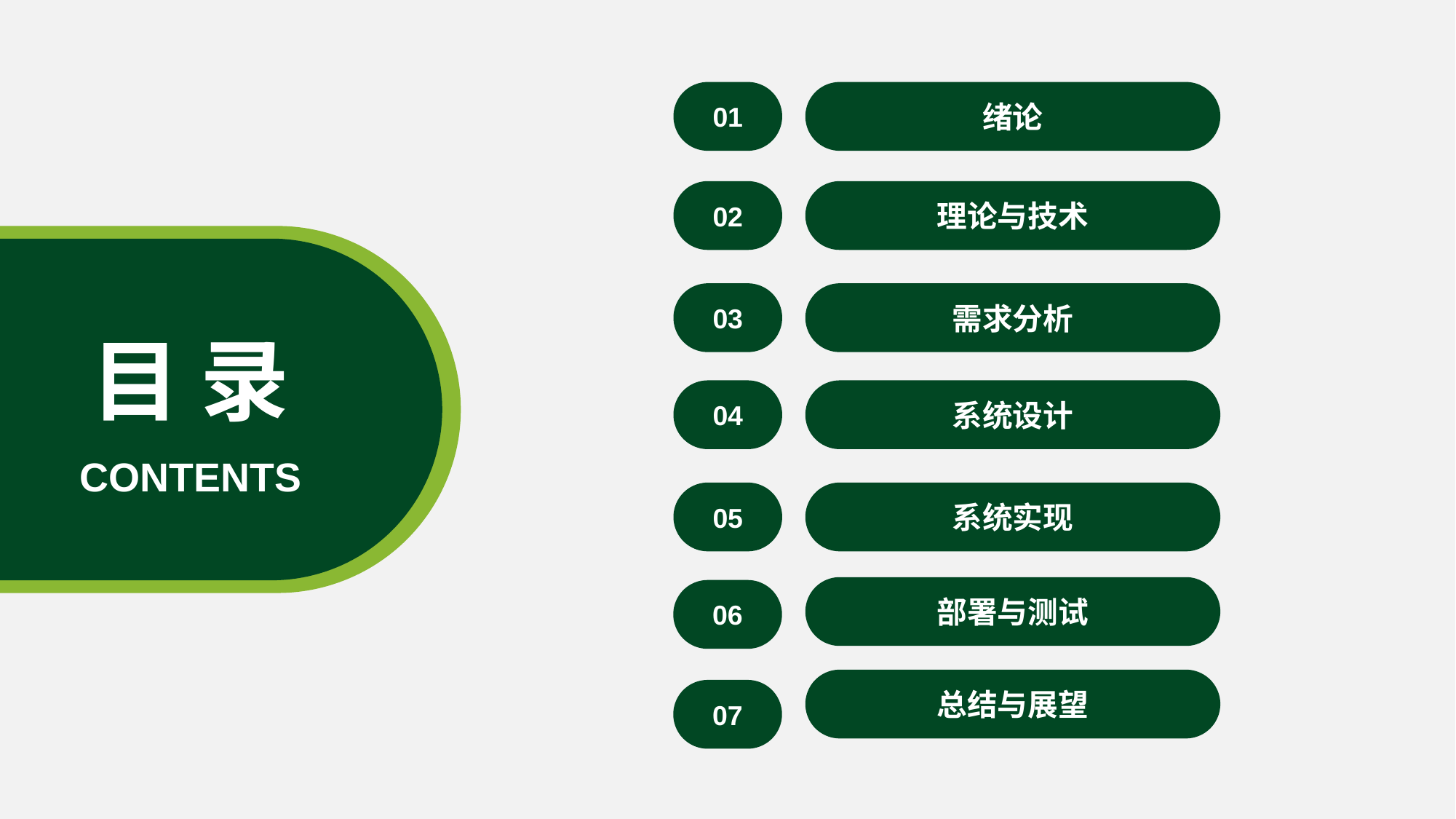

01
绪论
02
理论与技术

03
需求分析
目 录
04
系统设计
CONTENTS
05
系统实现
部署与测试
06
总结与展望
07